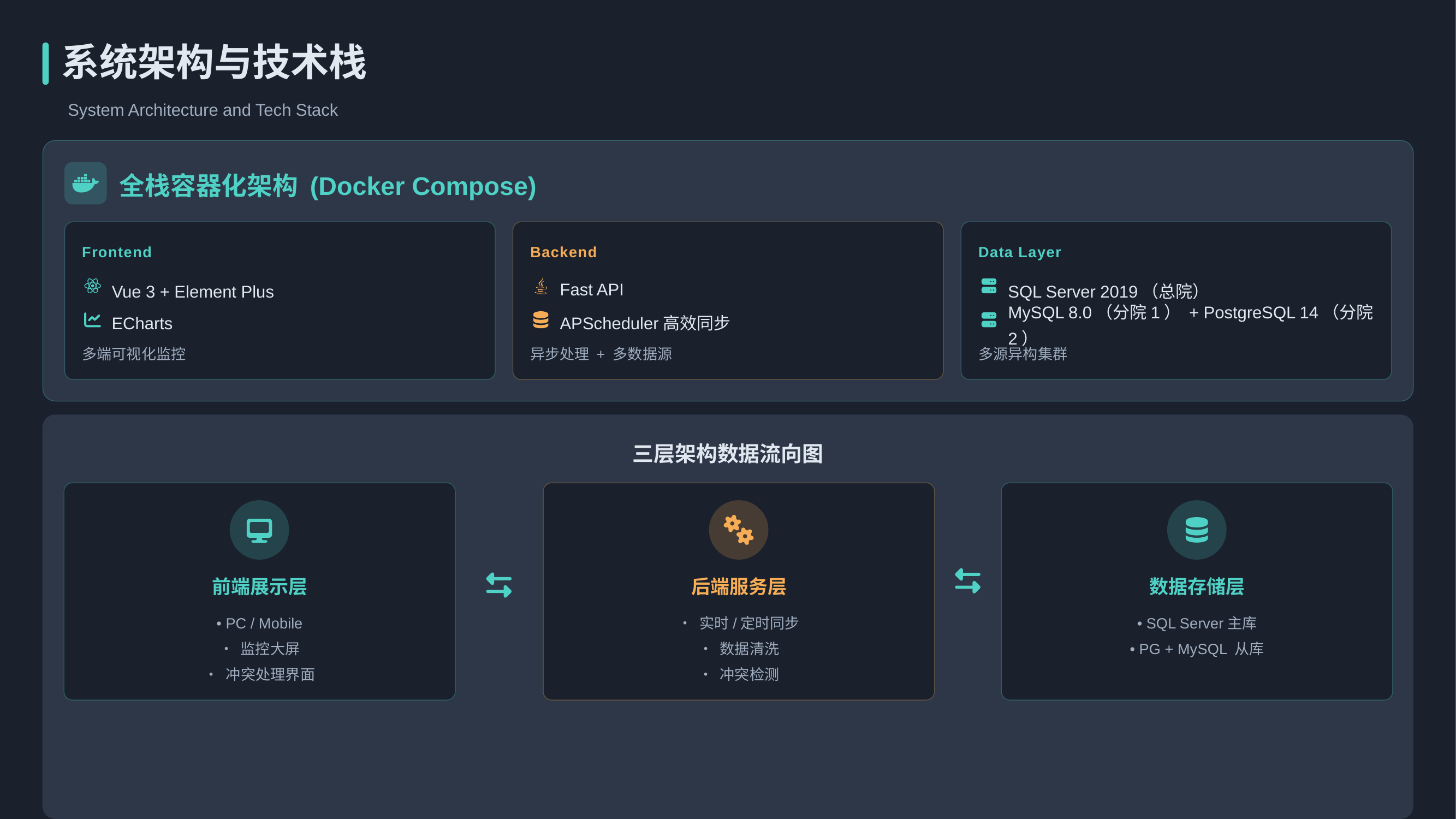

系统架构与技术栈
System Architecture and Tech Stack

全栈容器化架构 (Docker Compose)

Frontend
Backend
Data Layer
SQL Server 2019（总院）
Vue 3 + Element Plus
Fast API

APScheduler高效同步
MySQL 8.0（分院1） + PostgreSQL 14（分院2）
ECharts

多端可视化监控
异步处理 + 多数据源
多源异构集群

三层架构数据流向图

前端展示层
后端服务层

数据存储层

• PC / Mobile
• 实时/定时同步
• SQL Server主库
• 监控大屏
• 数据清洗
• PG + MySQL 从库
• 冲突处理界面
• 冲突检测